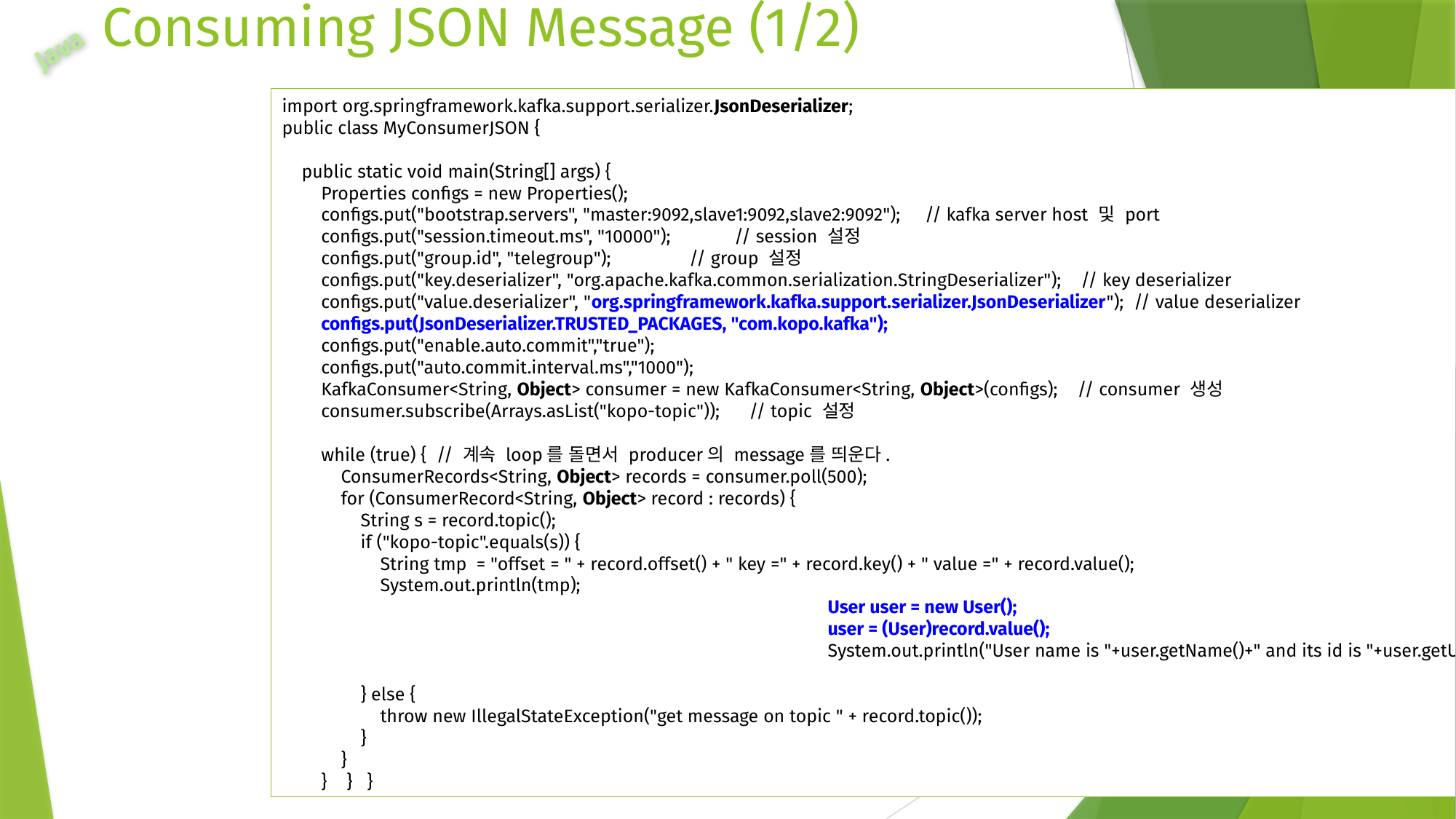

# Consuming JSON Message (1/2)
Java
import org.springframework.kafka.support.serializer.JsonDeserializer;
public class MyConsumerJSON {

    public static void main(String[] args) {
        Properties configs = new Properties();
        configs.put("bootstrap.servers", "master:9092,slave1:9092,slave2:9092");     // kafka server host 및 port
        configs.put("session.timeout.ms", "10000");             // session 설정
        configs.put("group.id", "telegroup");                // group 설정
        configs.put("key.deserializer", "org.apache.kafka.common.serialization.StringDeserializer");    // key deserializer
        configs.put("value.deserializer", "org.springframework.kafka.support.serializer.JsonDeserializer");  // value deserializer
        configs.put(JsonDeserializer.TRUSTED_PACKAGES, "com.kopo.kafka");
        configs.put("enable.auto.commit","true");
        configs.put("auto.commit.interval.ms","1000");
        KafkaConsumer<String, Object> consumer = new KafkaConsumer<String, Object>(configs);    // consumer 생성
        consumer.subscribe(Arrays.asList("kopo-topic"));      // topic 설정

        while (true) {  // 계속 loop를 돌면서 producer의 message를 띄운다.
            ConsumerRecords<String, Object> records = consumer.poll(500);
            for (ConsumerRecord<String, Object> record : records) {
                String s = record.topic();
                if ("kopo-topic".equals(s)) {
                    String tmp  = "offset = " + record.offset() + " key =" + record.key() + " value =" + record.value();
                    System.out.println(tmp);
					User user = new User();
					user = (User)record.value();
					System.out.println("User name is "+user.getName()+" and its id is "+user.getUserId());

                } else {
                    throw new IllegalStateException("get message on topic " + record.topic());
                }
            }
        }    }   }